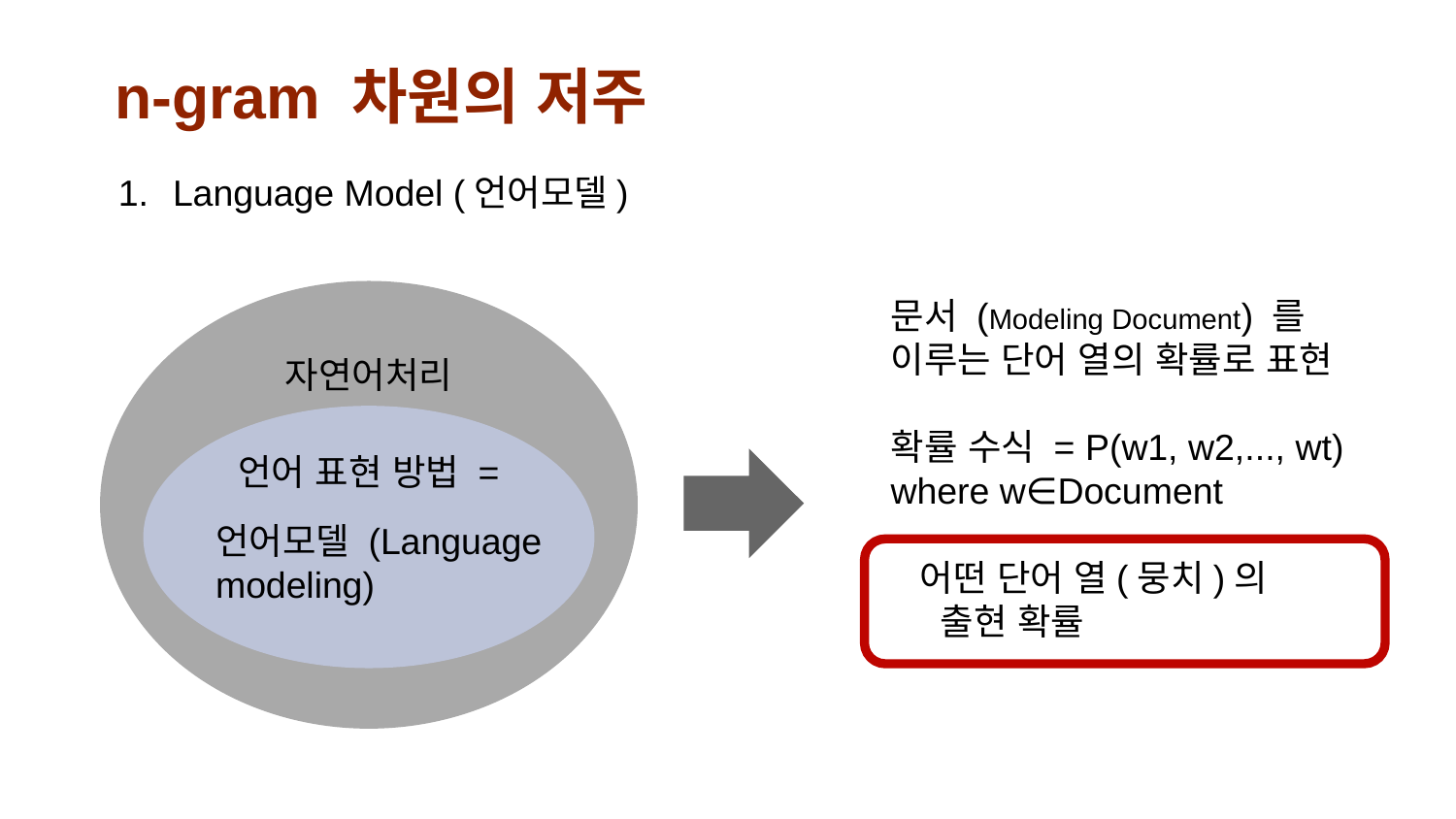

# n-gram 차원의 저주
Language Model (언어모델)

문서 (Modeling Document) 를 이루는 단어 열의 확률로 표현

확률 수식 = P(w1, w2,..., wt) where w∈Document

  어떤 단어 열(뭉치)의
    출현 확률

자연어처리

언어 표현 방법 =

언어모델 (Language modeling)